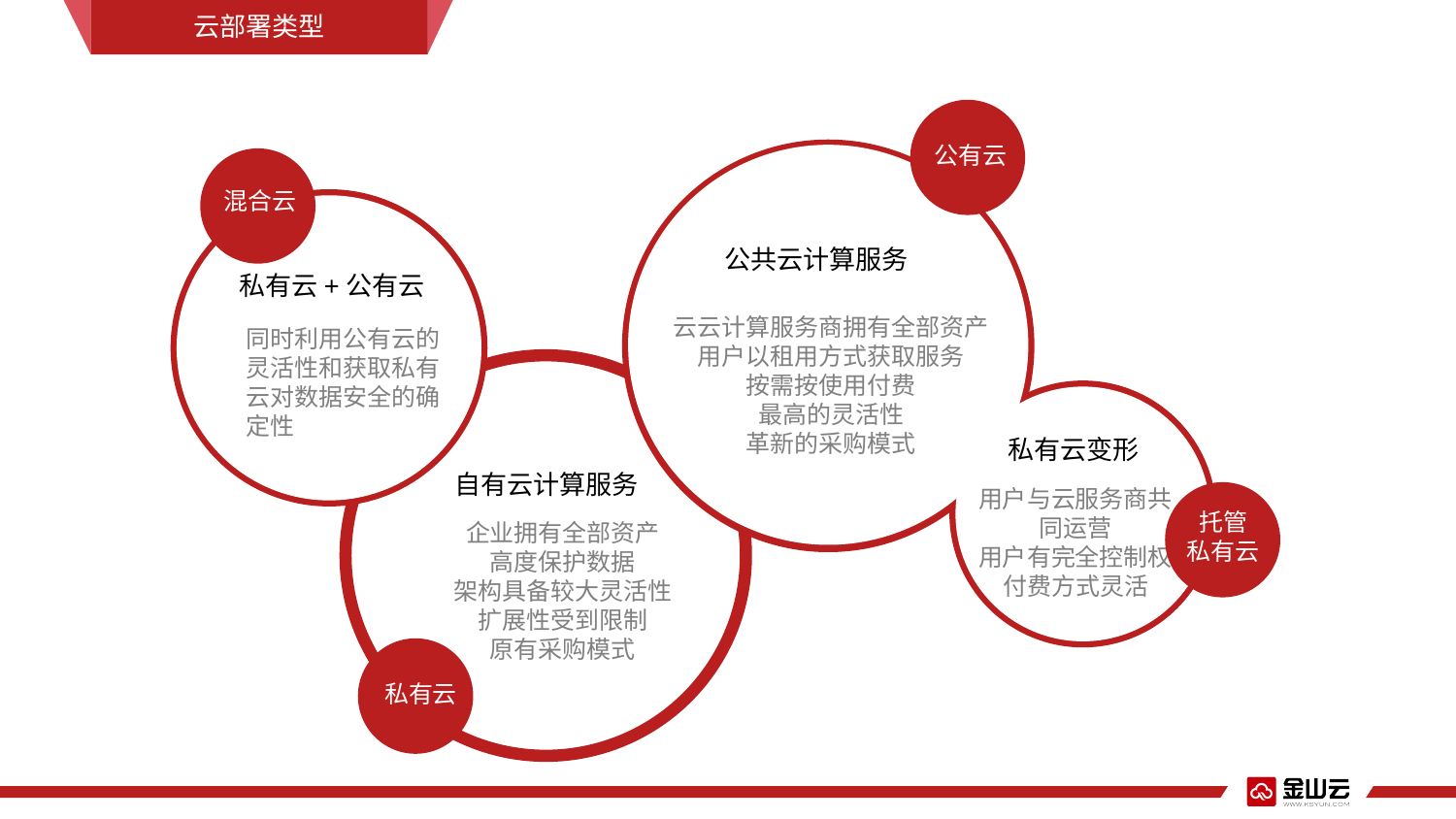

云部署类型

公有云

混合云

公共云计算服务
私有云+公有云
云云计算服务商拥有全部资产
用户以租用方式获取服务
按需按使用付费
最高的灵活性
革新的采购模式

同时利用公有云的灵活性和获取私有云对数据安全的确定性

私有云变形
自有云计算服务
用户与云服务商共同运营
用户有完全控制权
付费方式灵活

托管
私有云
企业拥有全部资产
高度保护数据
架构具备较大灵活性
扩展性受到限制
原有采购模式

私有云